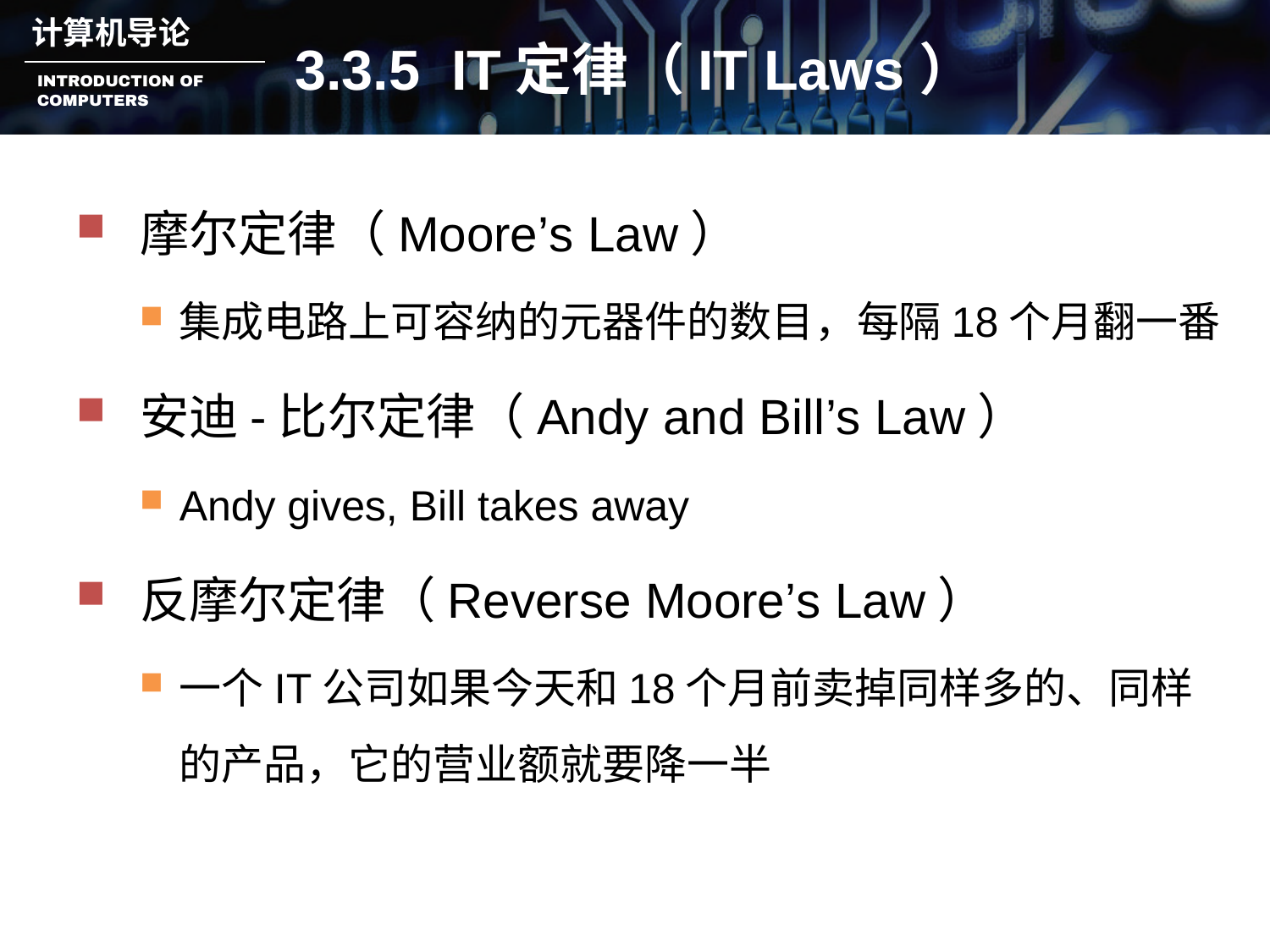

# 3.3.5  IT定律（IT Laws）
摩尔定律（Moore’s Law）
集成电路上可容纳的元器件的数目，每隔18个月翻一番
安迪-比尔定律（Andy and Bill’s Law）
Andy gives, Bill takes away
反摩尔定律（Reverse Moore’s Law）
一个IT公司如果今天和18个月前卖掉同样多的、同样的产品，它的营业额就要降一半